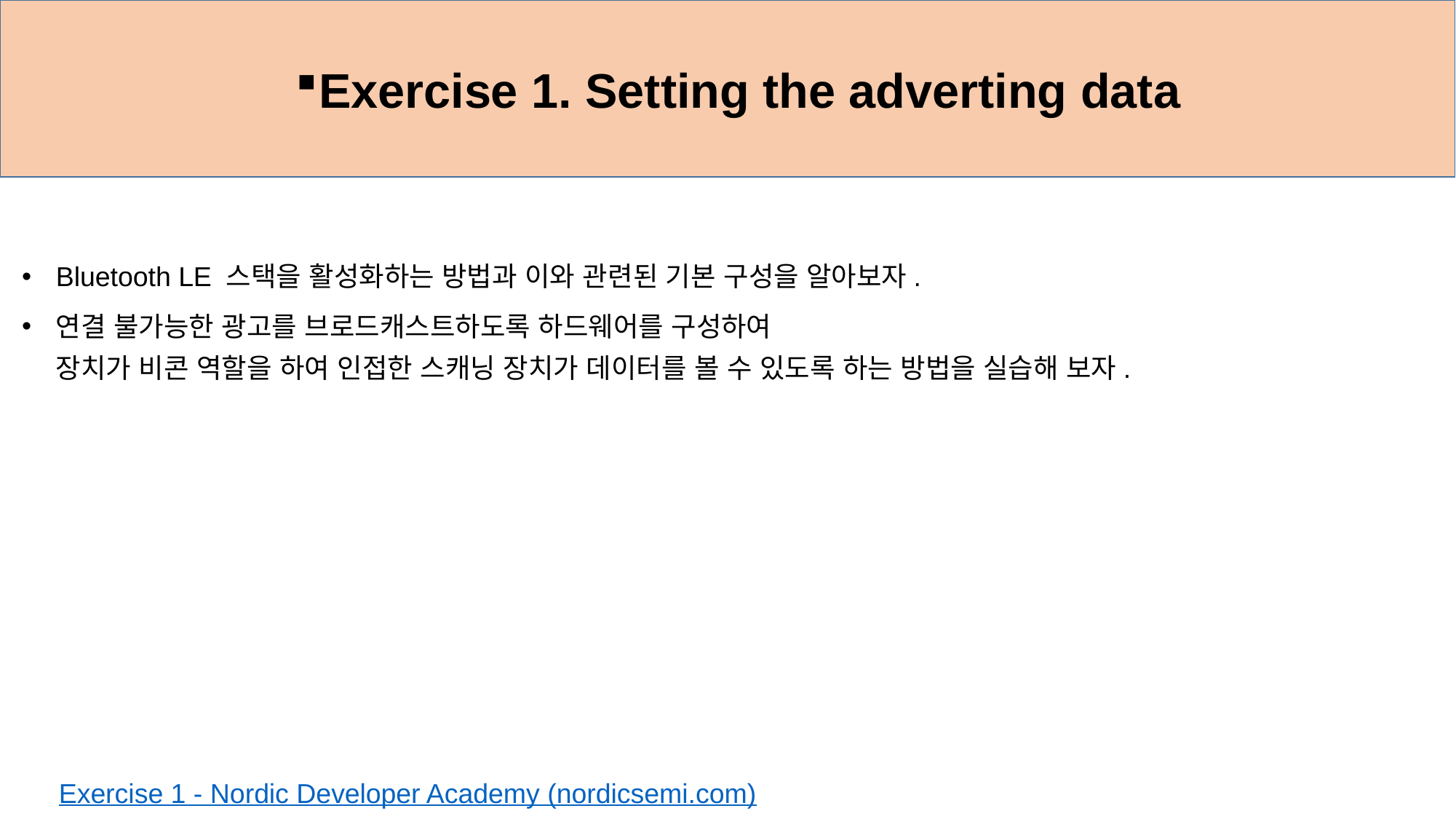

Exercise 1. Setting the adverting data
Bluetooth LE 스택을 활성화하는 방법과 이와 관련된 기본 구성을 알아보자.
연결 불가능한 광고를 브로드캐스트하도록 하드웨어를 구성하여
장치가 비콘 역할을 하여 인접한 스캐닝 장치가 데이터를 볼 수 있도록 하는 방법을 실습해 보자.
Exercise 1 - Nordic Developer Academy (nordicsemi.com)